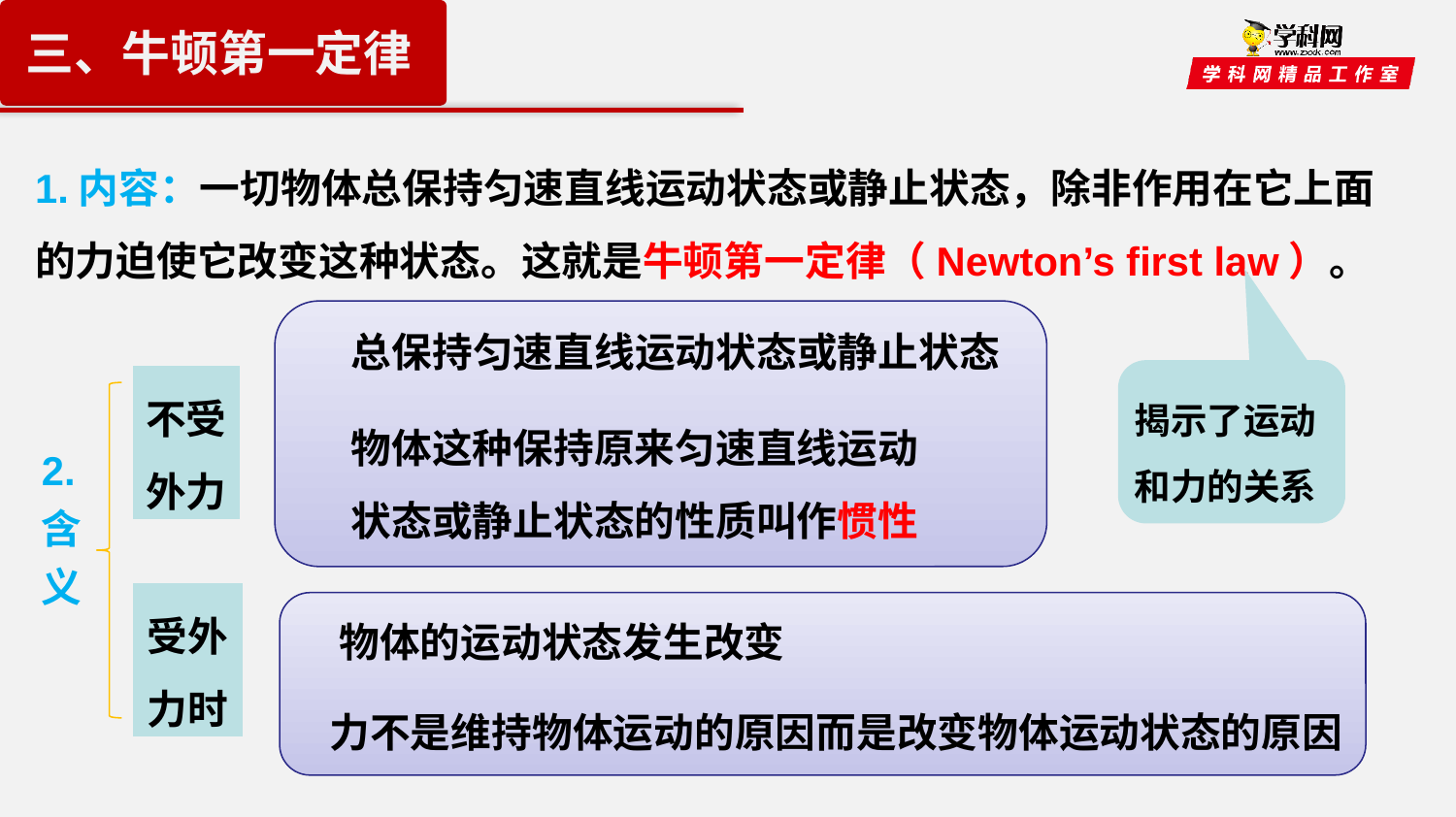

三、牛顿第一定律
1.内容：一切物体总保持匀速直线运动状态或静止状态，除非作用在它上面的力迫使它改变这种状态。这就是牛顿第一定律（Newton’s first law）。

总保持匀速直线运动状态或静止状态
揭示了运动和力的关系
不受外力

2.含义
物体这种保持原来匀速直线运动状态或静止状态的性质叫作惯性
受外
力时

物体的运动状态发生改变
力不是维持物体运动的原因而是改变物体运动状态的原因